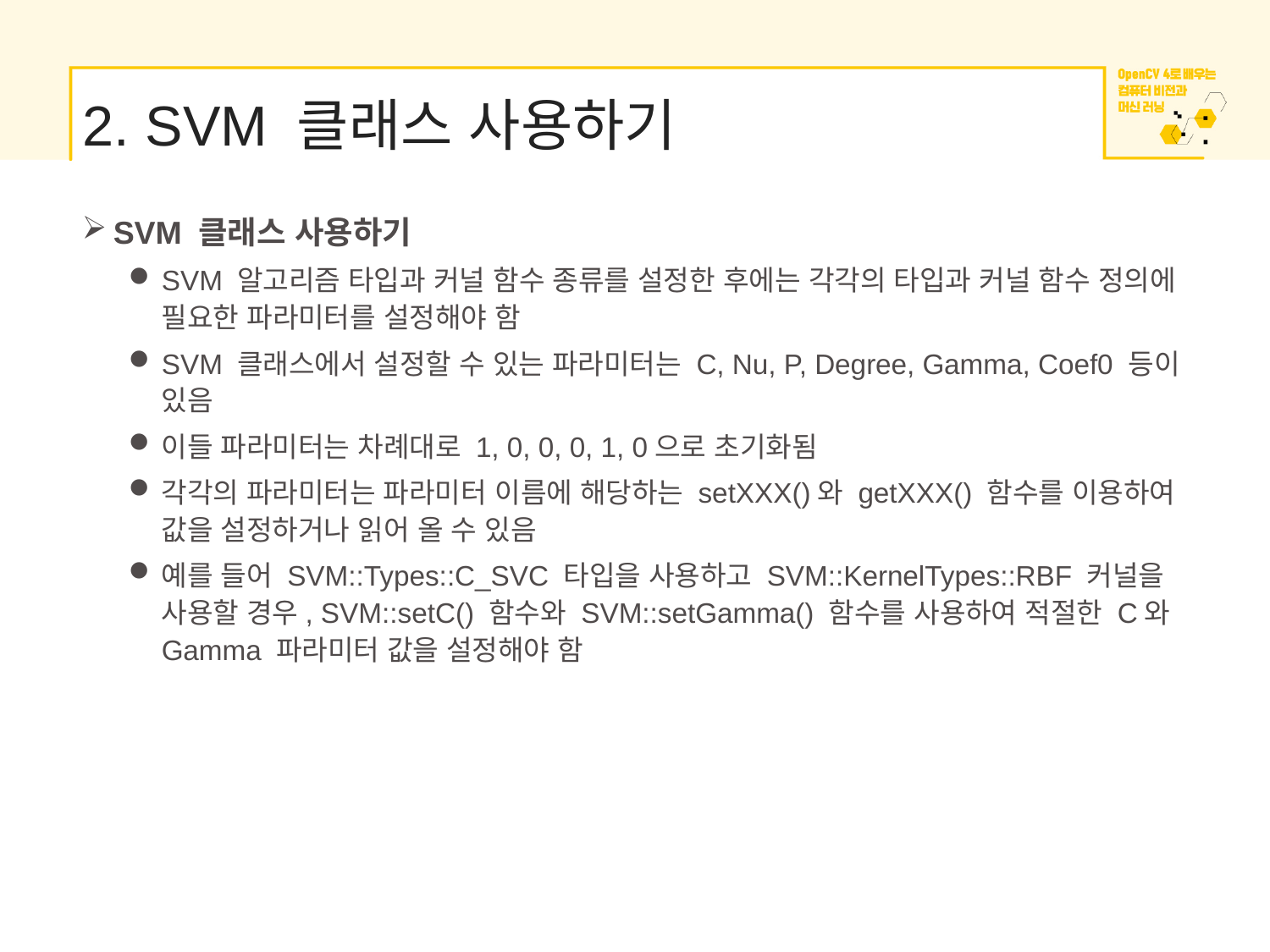

# 2. SVM 클래스 사용하기
SVM 클래스 사용하기
SVM 알고리즘 타입과 커널 함수 종류를 설정한 후에는 각각의 타입과 커널 함수 정의에 필요한 파라미터를 설정해야 함
SVM 클래스에서 설정할 수 있는 파라미터는 C, Nu, P, Degree, Gamma, Coef0 등이 있음
이들 파라미터는 차례대로 1, 0, 0, 0, 1, 0으로 초기화됨
각각의 파라미터는 파라미터 이름에 해당하는 setXXX()와 getXXX() 함수를 이용하여 값을 설정하거나 읽어 올 수 있음
예를 들어 SVM::Types::C_SVC 타입을 사용하고 SVM::KernelTypes::RBF 커널을 사용할 경우, SVM::setC() 함수와 SVM::setGamma() 함수를 사용하여 적절한 C와 Gamma 파라미터 값을 설정해야 함